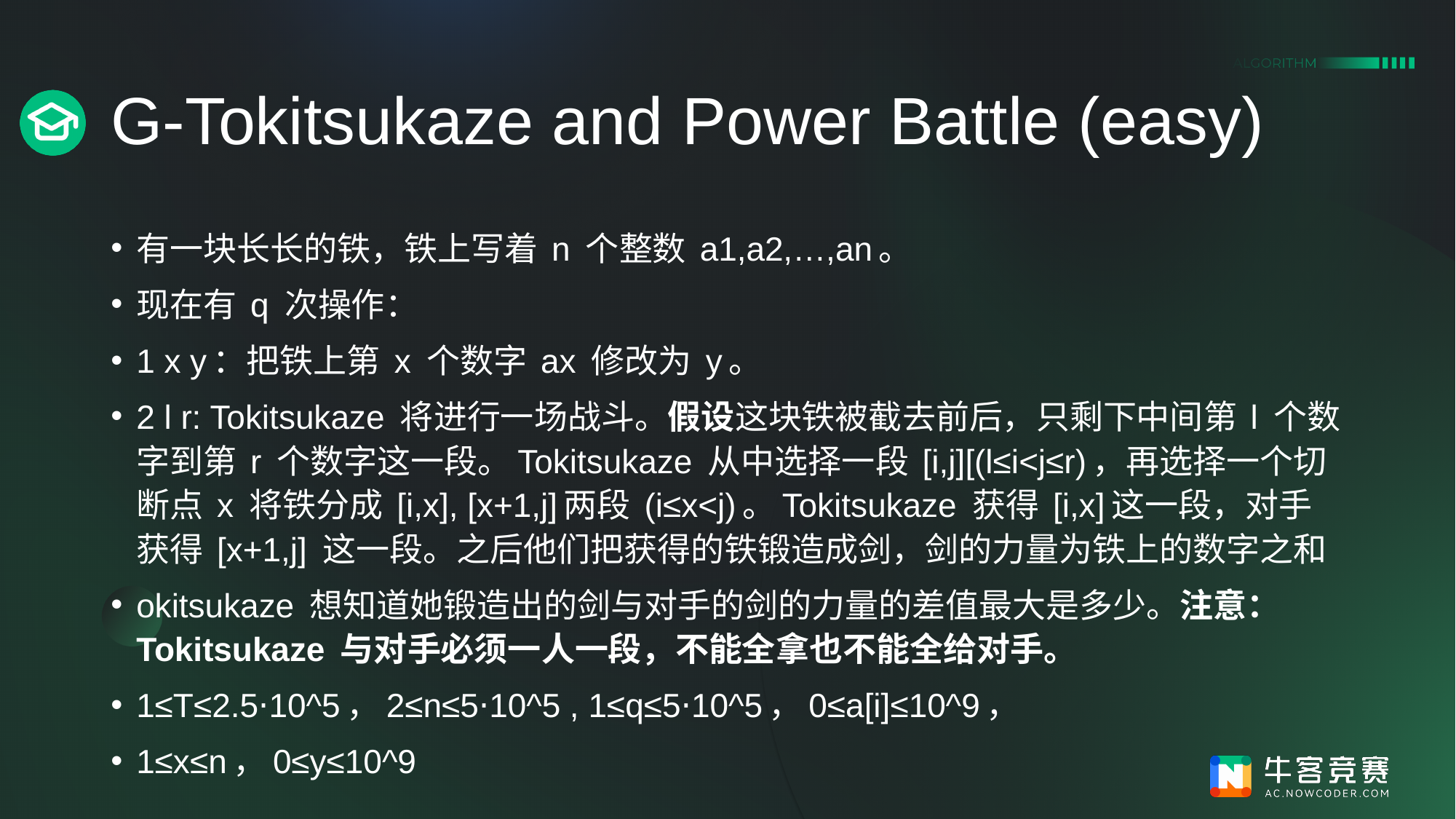

# G-Tokitsukaze and Power Battle (easy)
有一块长长的铁，铁上写着 n 个整数 a1,a2,…,an​。
现在有 q 次操作：
1 x y：把铁上第 x 个数字 ax​ 修改为 y。
2 l r: Tokitsukaze 将进行一场战斗。假设这块铁被截去前后，只剩下中间第 l 个数字到第 r 个数字这一段。Tokitsukaze 从中选择一段 [i,j][(l≤i<j≤r)，再选择一个切断点 x 将铁分成 [i,x], [x+1,j]两段 (i≤x<j)。Tokitsukaze 获得 [i,x]这一段，对手获得 [x+1,j] 这一段。之后他们把获得的铁锻造成剑，剑的力量为铁上的数字之和
okitsukaze 想知道她锻造出的剑与对手的剑的力量的差值最大是多少。注意：Tokitsukaze 与对手必须一人一段，不能全拿也不能全给对手。
1≤T≤2.5⋅10^5，2≤n≤5⋅10^5 , 1≤q≤5⋅10^5，0≤a[i]≤10^9，
1≤x≤n，0≤y≤10^9